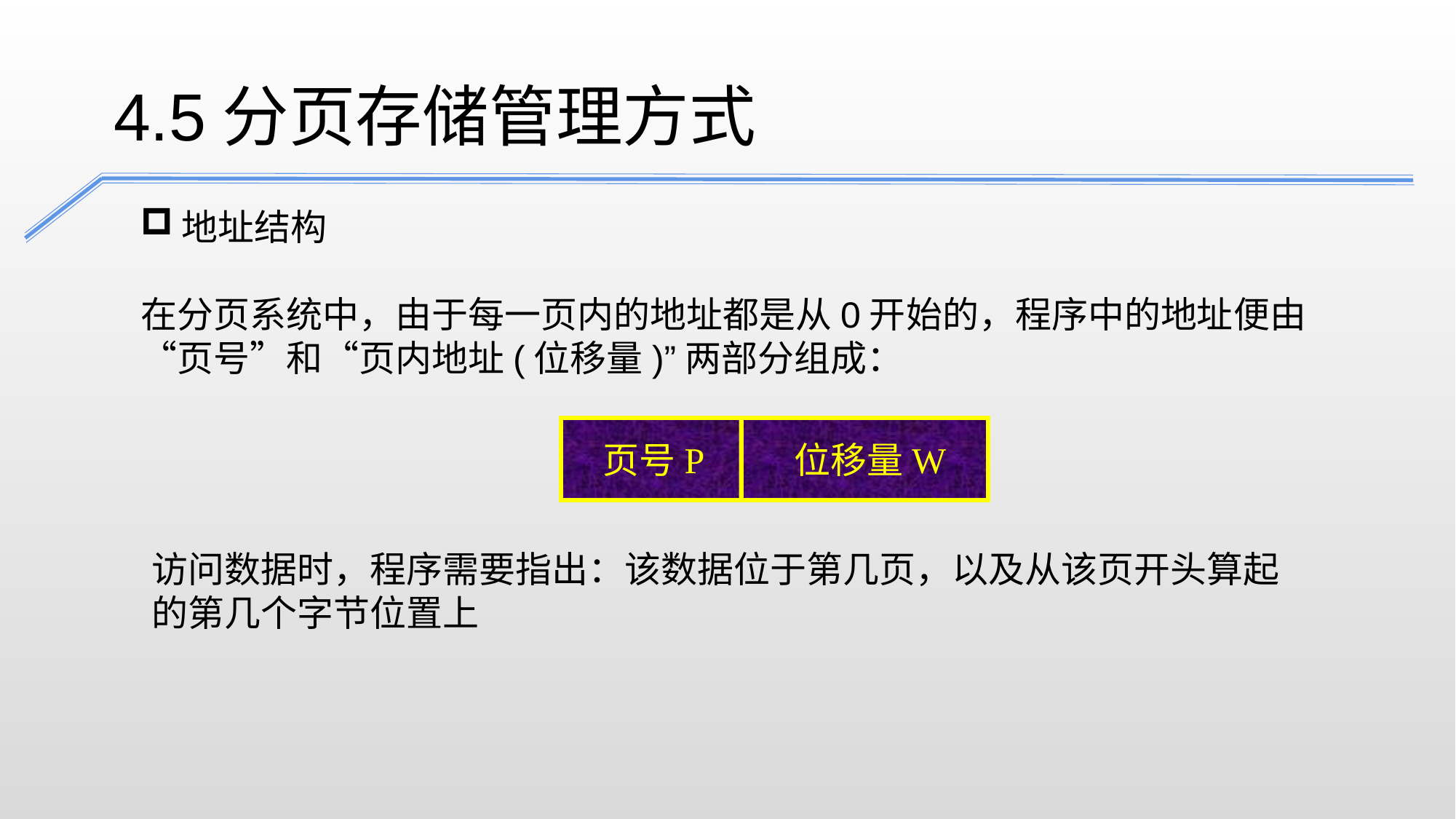

4.5分页存储管理方式
地址结构

在分页系统中，由于每一页内的地址都是从0开始的，程序中的地址便由“页号”和“页内地址(位移量)”两部分组成：

页号P         位移量W

访问数据时，程序需要指出：该数据位于第几页，以及从该页开头算起的第几个字节位置上